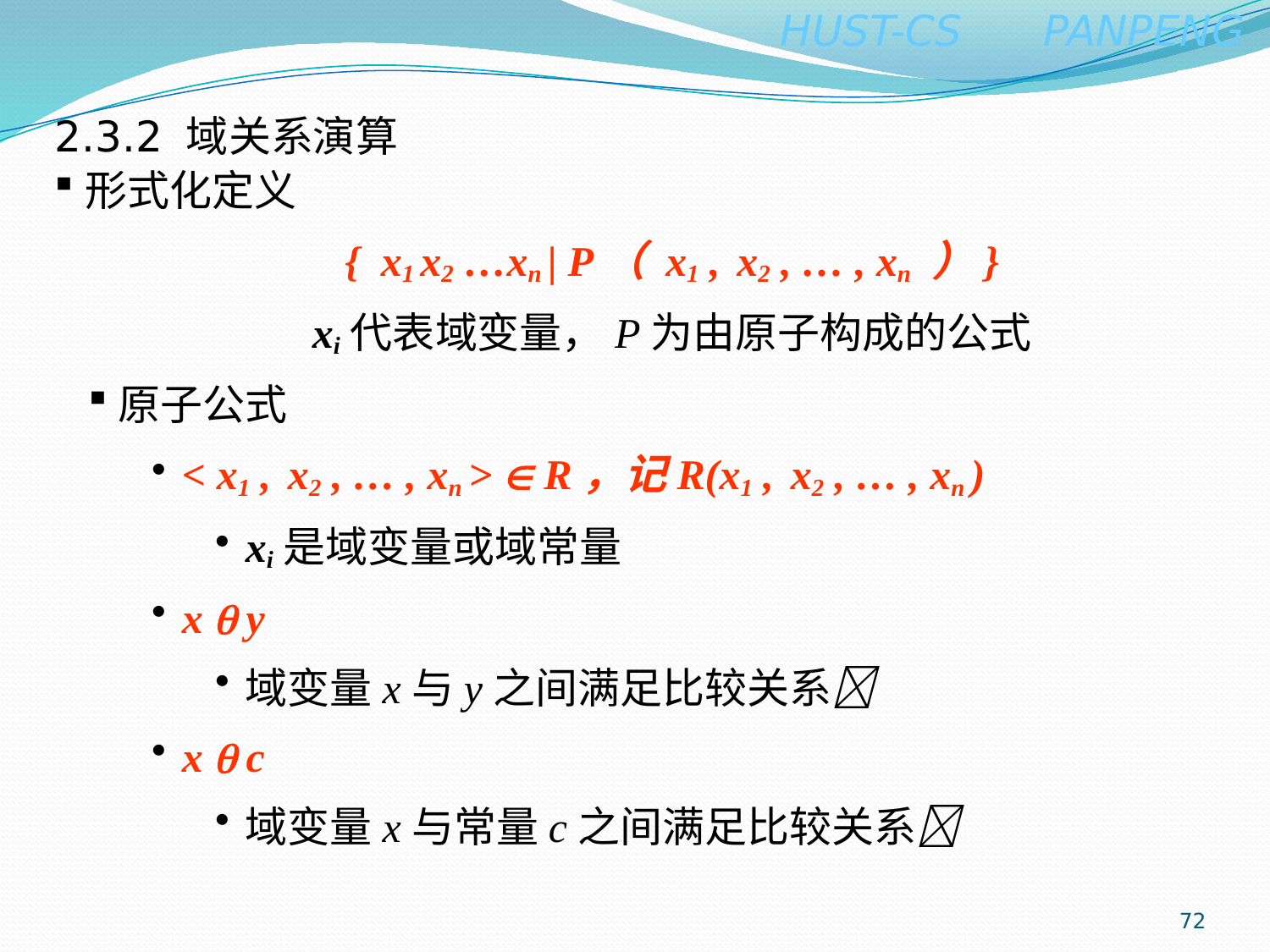

2.3.2 域关系演算
形式化定义
{  x1 x2 …xn | P（ x1 ,  x2 , … , xn ）}
xi代表域变量，P为由原子构成的公式
原子公式
< x1 ,  x2 , … , xn > ∈ R，记R(x1 ,  x2 , … , xn )
xi是域变量或域常量
x θ y
域变量x与y之间满足比较关系θ
x θ c
域变量x与常量c之间满足比较关系θ

72